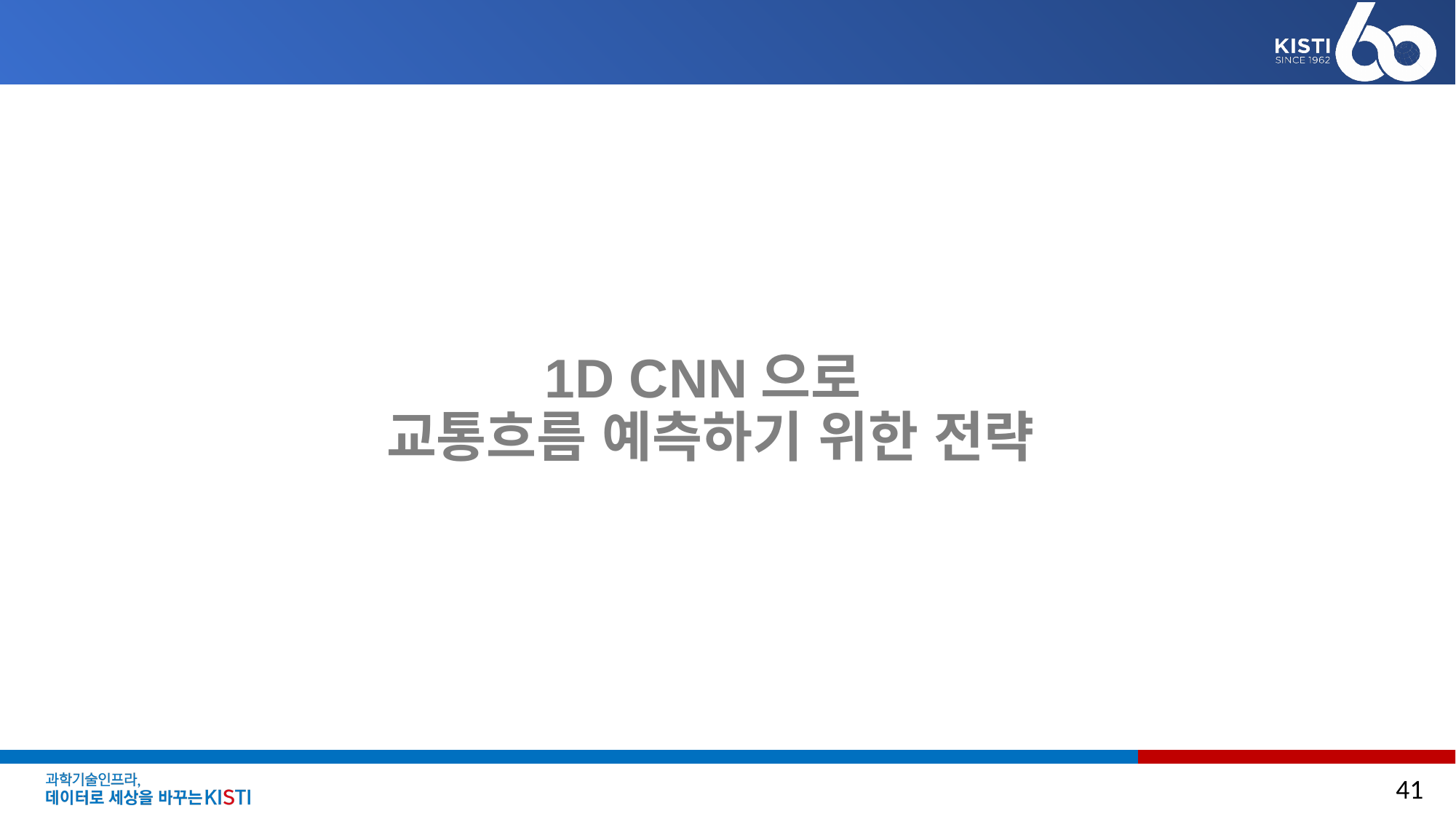

# 1D CNN으로 교통흐름 예측하기 위한 전략
41